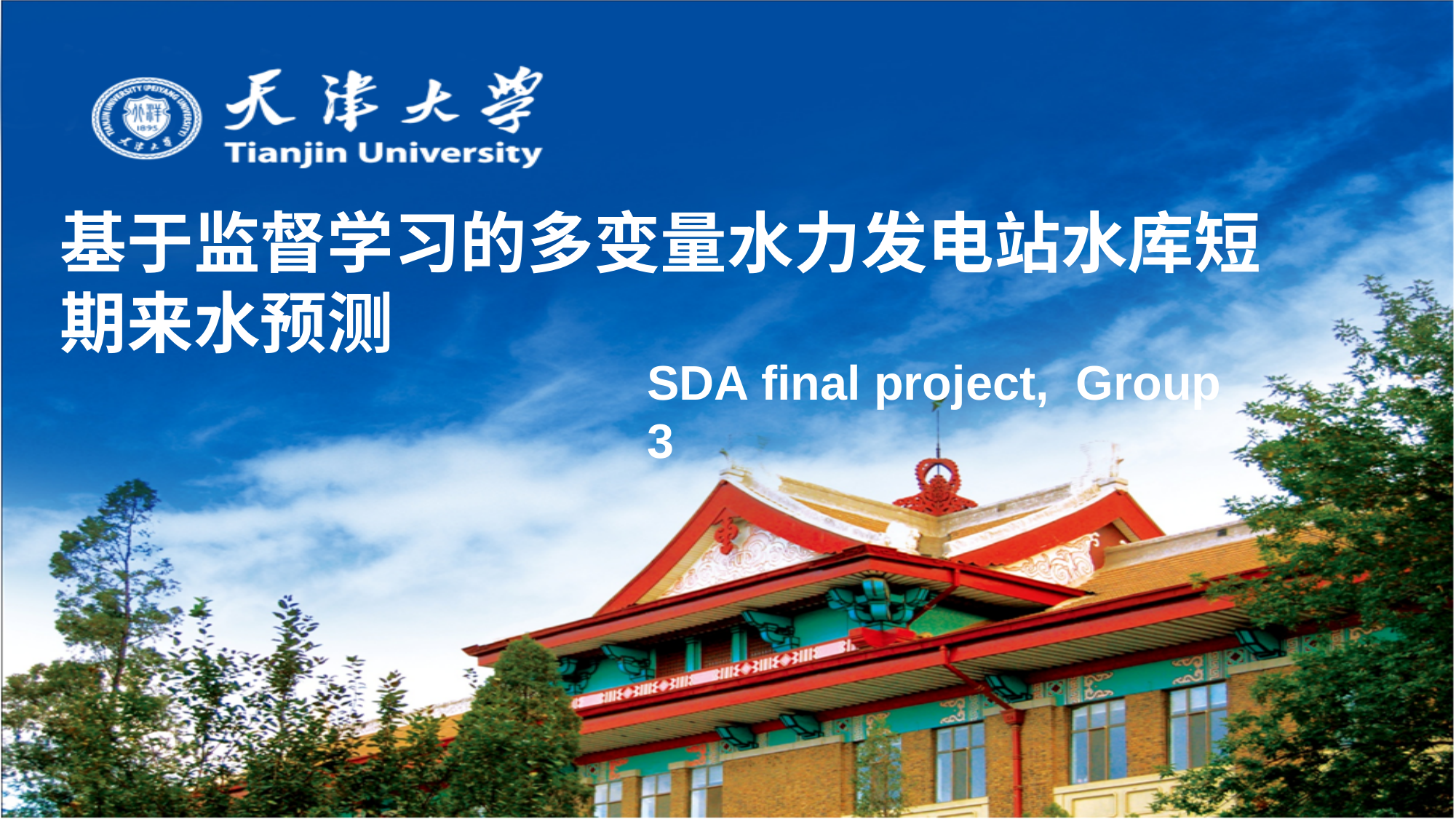

# 基于监督学习的多变量水力发电站水库短期来水预测
SDA final project,  Group 3